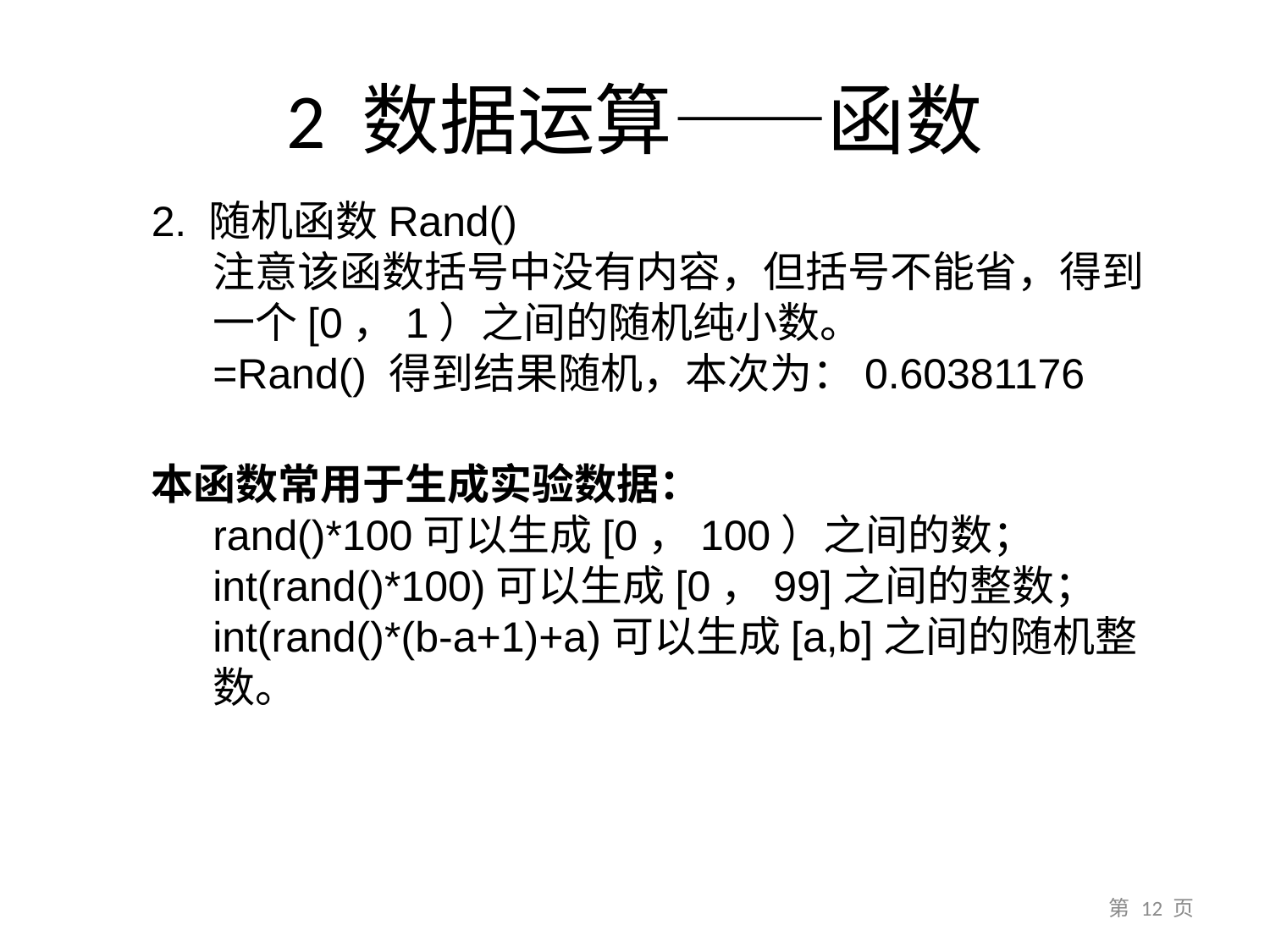

# 2 数据运算——函数
2. 随机函数Rand()
注意该函数括号中没有内容，但括号不能省，得到一个[0，1）之间的随机纯小数。
=Rand() 得到结果随机，本次为：0.60381176
本函数常用于生成实验数据：
rand()*100可以生成[0，100）之间的数；int(rand()*100)可以生成[0，99]之间的整数；
int(rand()*(b-a+1)+a)可以生成[a,b]之间的随机整数。
第 12 页